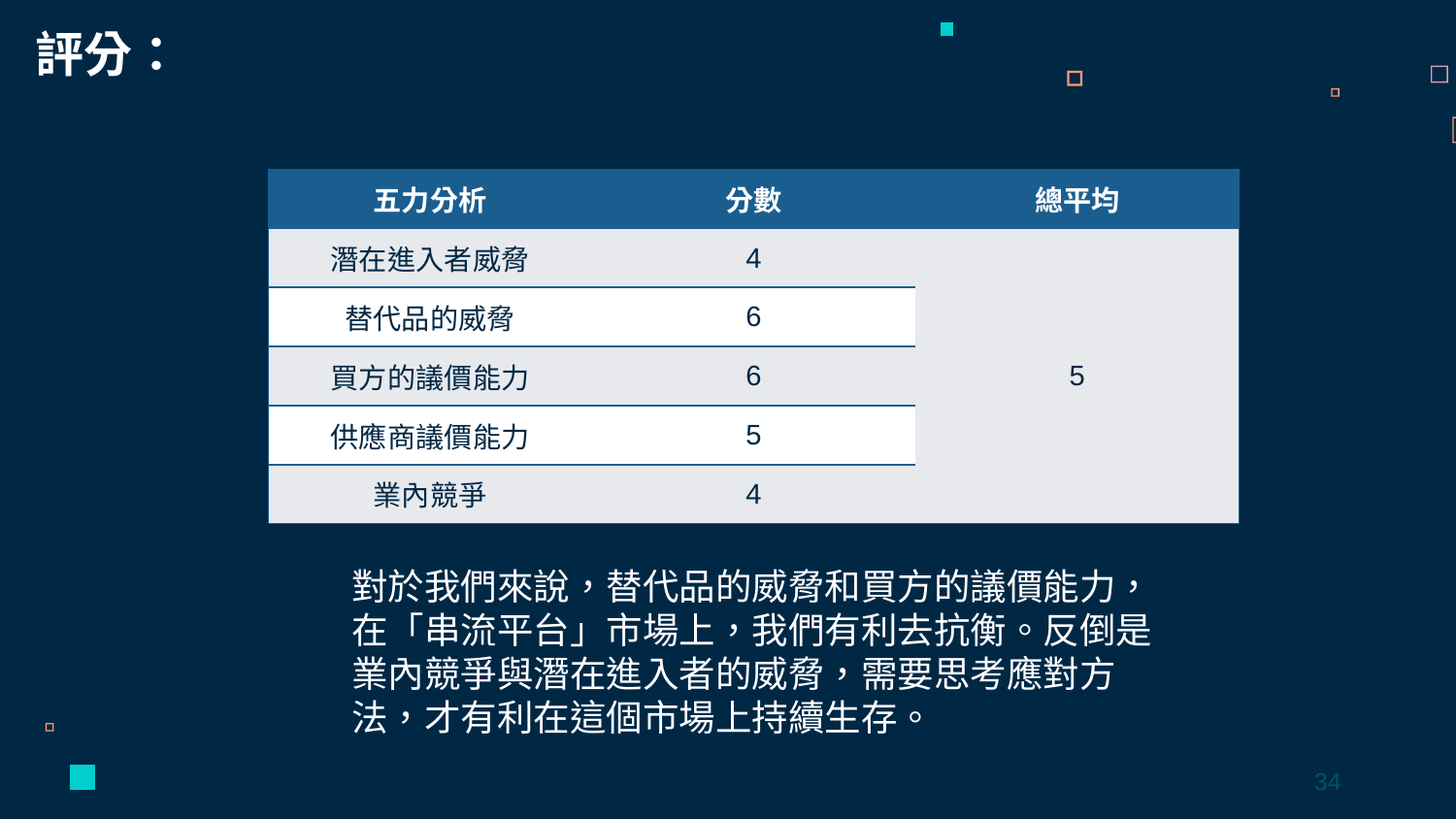

評分：
| 五力分析 | 分數 | 總平均 |
| --- | --- | --- |
| 潛在進入者威脅 | 4 | 5 |
| 替代品的威脅 | 6 |  |
| 買方的議價能力 | 6 |  |
| 供應商議價能力 | 5 |  |
| 業內競爭 | 4 |  |
對於我們來說，替代品的威脅和買方的議價能力，在「串流平台」市場上，我們有利去抗衡。反倒是業內競爭與潛在進入者的威脅，需要思考應對方法，才有利在這個市場上持續生存。
34